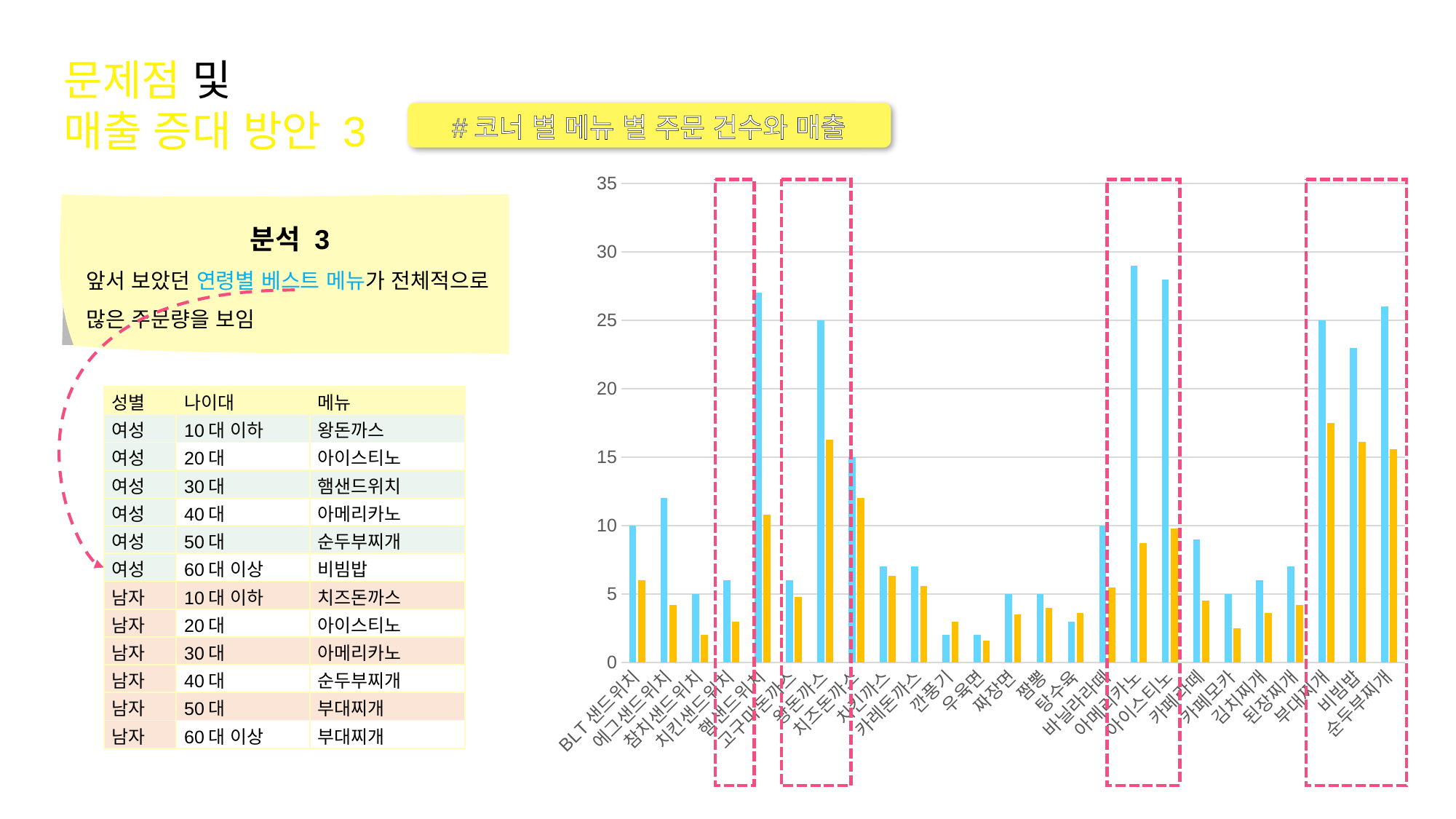

문제점 및
매출 증대 방안 3

#코너 별 메뉴 별 주문 건수와 매출

### Chart

| Category | 총주문량 | 총가격(만 단위) |
|---|---|---|
| BLT샌드위치 | 10.0 | 6.0 |
| 에그샌드위치 | 12.0 | 4.2 |
| 참치샌드위치 | 5.0 | 2.0 |
| 치킨샌드위치 | 6.0 | 3.0 |
| 햄샌드위치 | 27.0 | 10.8 |
| 고구마돈까스 | 6.0 | 4.8 |
| 왕돈까스 | 25.0 | 16.25 |
| 치즈돈까스 | 15.0 | 12.0 |
| 치킨까스 | 7.0 | 6.3 |
| 카레돈까스 | 7.0 | 5.6 |
| 깐풍기 | 2.0 | 3.0 |
| 우육면 | 2.0 | 1.6 |
| 짜장면 | 5.0 | 3.5 |
| 짬뽕 | 5.0 | 4.0 |
| 탕수육 | 3.0 | 3.6 |
| 바닐라라떼 | 10.0 | 5.5 |
| 아메리카노 | 29.0 | 8.7 |
| 아이스티노 | 28.0 | 9.8 |
| 카페라떼 | 9.0 | 4.5 |
| 카페모카 | 5.0 | 2.5 |
| 김치찌개 | 6.0 | 3.6 |
| 된장찌개 | 7.0 | 4.2 |
| 부대찌개 | 25.0 | 17.5 |
| 비빔밥 | 23.0 | 16.1 |
| 순두부찌개 | 26.0 | 15.6 |

분석 3
앞서 보았던 연령별 베스트 메뉴가 전체적으로 많은 주문량을 보임
| 성별 | 나이대 | 메뉴 |
| --- | --- | --- |
| 여성 | 10대 이하 | 왕돈까스 |
| 여성 | 20대 | 아이스티노 |
| 여성 | 30대 | 햄샌드위치 |
| 여성 | 40대 | 아메리카노 |
| 여성 | 50대 | 순두부찌개 |
| 여성 | 60대 이상 | 비빔밥 |
| 남자 | 10대 이하 | 치즈돈까스 |
| 남자 | 20대 | 아이스티노 |
| 남자 | 30대 | 아메리카노 |
| 남자 | 40대 | 순두부찌개 |
| 남자 | 50대 | 부대찌개 |
| 남자 | 60대 이상 | 부대찌개 |